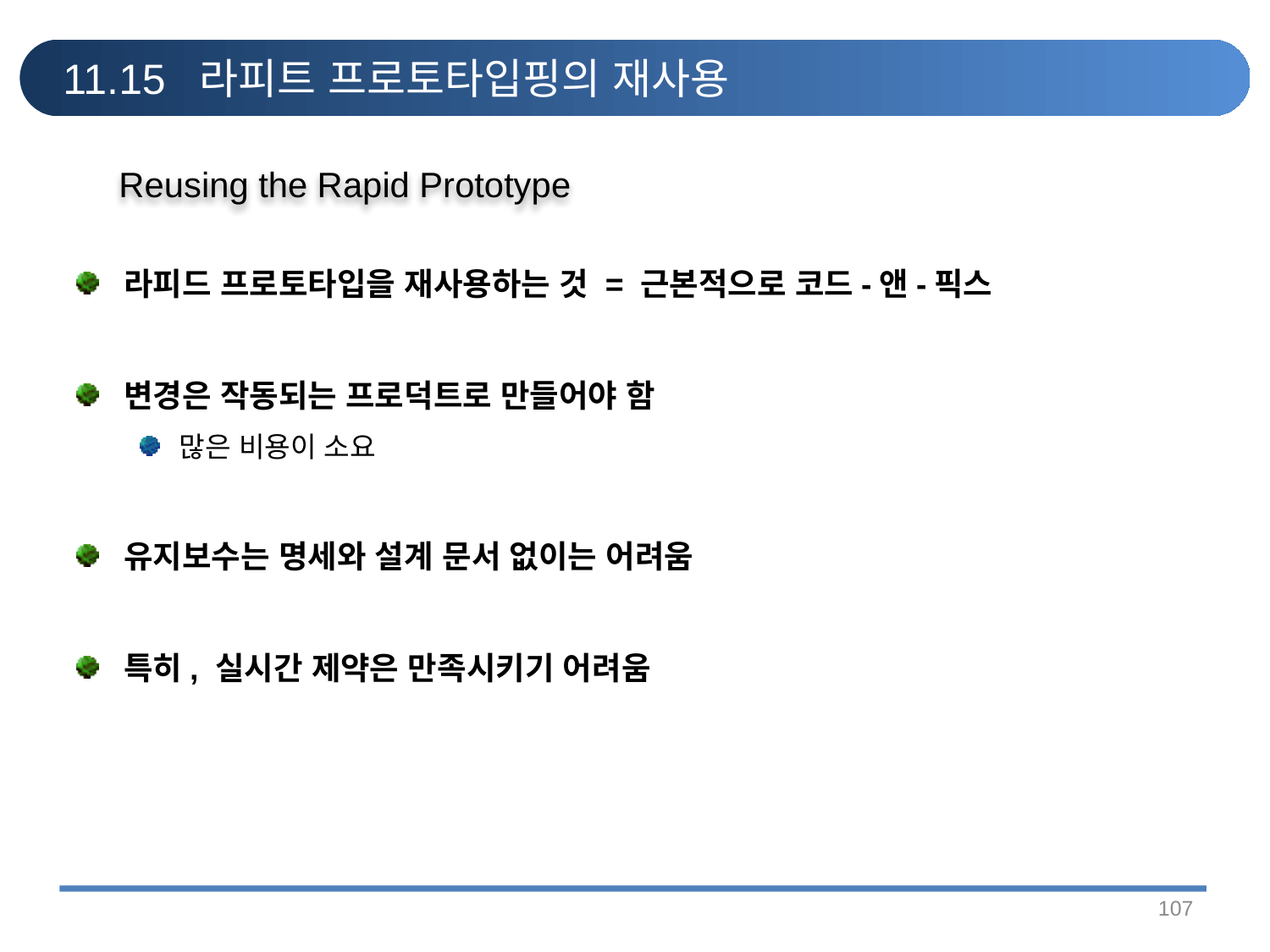

# 11.15  라피트 프로토타입핑의 재사용
Reusing the Rapid Prototype
라피드 프로토타입을 재사용하는 것 = 근본적으로 코드-앤-픽스

변경은 작동되는 프로덕트로 만들어야 함
많은 비용이 소요

유지보수는 명세와 설계 문서 없이는 어려움

특히, 실시간 제약은 만족시키기 어려움

107